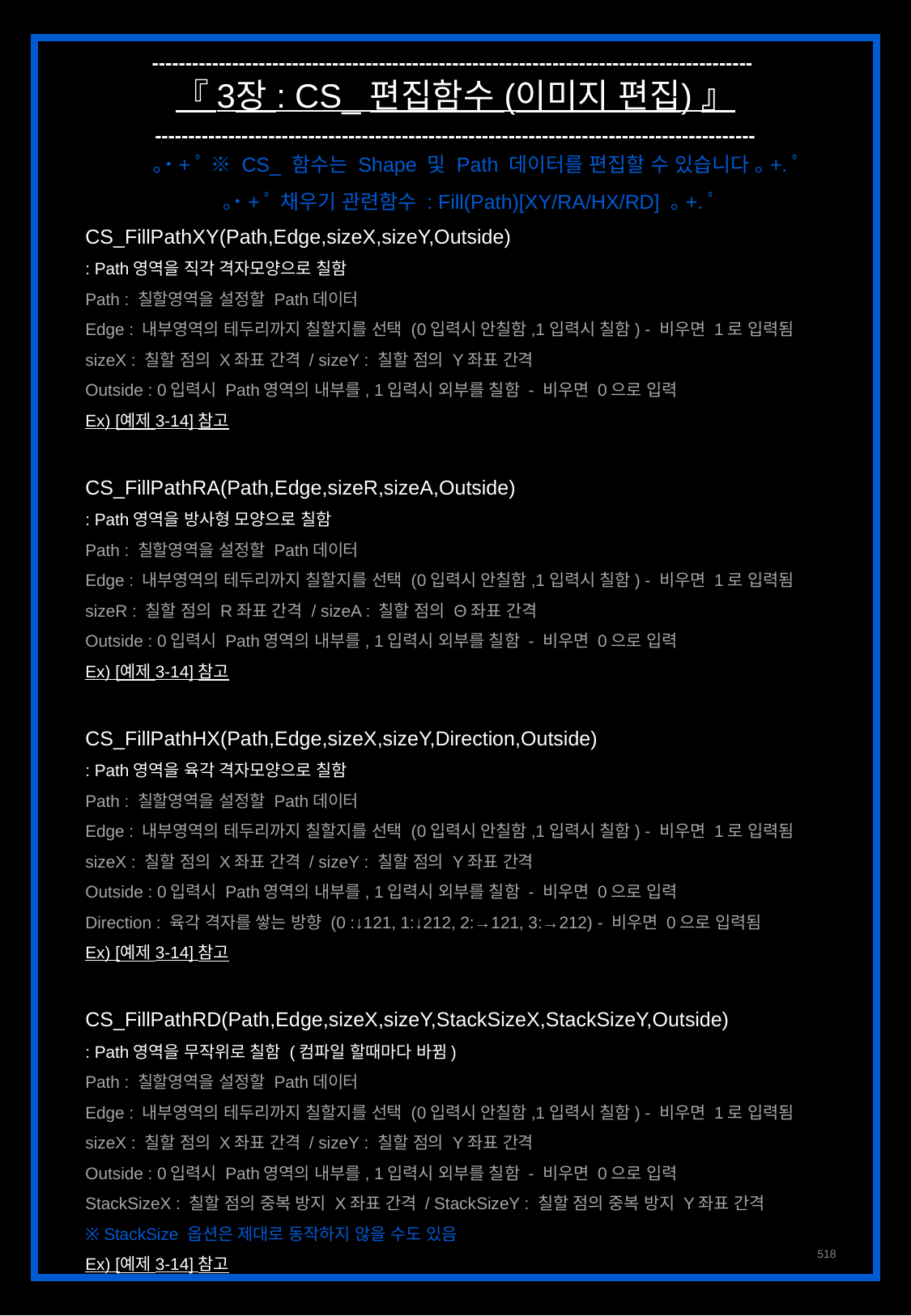

------------------------------------------------------------------------------------------
『 3장 : CS_ 편집함수 (이미지 편집) 』
------------------------------------------------------------------------------------------
｡˙+ﾟ ※ CS_ 함수는 Shape 및 Path 데이터를 편집할 수 있습니다 ｡+.ﾟ
｡˙+ﾟ 채우기 관련함수 : Fill(Path)[XY/RA/HX/RD] ｡+.ﾟ
CS_FillPathXY(Path,Edge,sizeX,sizeY,Outside)
: Path영역을 직각 격자모양으로 칠함
Path : 칠할영역을 설정할 Path데이터
Edge : 내부영역의 테두리까지 칠할지를 선택 (0입력시 안칠함,1입력시 칠함) - 비우면 1로 입력됨
sizeX : 칠할 점의 X좌표 간격 / sizeY : 칠할 점의 Y좌표 간격
Outside : 0입력시 Path영역의 내부를, 1입력시 외부를 칠함 - 비우면 0으로 입력
Ex) [예제 3-14] 참고

CS_FillPathRA(Path,Edge,sizeR,sizeA,Outside)
: Path영역을 방사형 모양으로 칠함
Path : 칠할영역을 설정할 Path데이터
Edge : 내부영역의 테두리까지 칠할지를 선택 (0입력시 안칠함,1입력시 칠함) - 비우면 1로 입력됨
sizeR : 칠할 점의 R좌표 간격 / sizeA : 칠할 점의 Θ좌표 간격
Outside : 0입력시 Path영역의 내부를, 1입력시 외부를 칠함 - 비우면 0으로 입력
Ex) [예제 3-14] 참고

CS_FillPathHX(Path,Edge,sizeX,sizeY,Direction,Outside)
: Path영역을 육각 격자모양으로 칠함
Path : 칠할영역을 설정할 Path데이터
Edge : 내부영역의 테두리까지 칠할지를 선택 (0입력시 안칠함,1입력시 칠함) - 비우면 1로 입력됨
sizeX : 칠할 점의 X좌표 간격 / sizeY : 칠할 점의 Y좌표 간격
Outside : 0입력시 Path영역의 내부를, 1입력시 외부를 칠함 - 비우면 0으로 입력
Direction : 육각 격자를 쌓는 방향 (0 :↓121, 1:↓212, 2:→121, 3:→212) - 비우면 0으로 입력됨
Ex) [예제 3-14] 참고

CS_FillPathRD(Path,Edge,sizeX,sizeY,StackSizeX,StackSizeY,Outside)
: Path영역을 무작위로 칠함 (컴파일 할때마다 바뀜)
Path : 칠할영역을 설정할 Path데이터
Edge : 내부영역의 테두리까지 칠할지를 선택 (0입력시 안칠함,1입력시 칠함) - 비우면 1로 입력됨
sizeX : 칠할 점의 X좌표 간격 / sizeY : 칠할 점의 Y좌표 간격
Outside : 0입력시 Path영역의 내부를, 1입력시 외부를 칠함 - 비우면 0으로 입력
StackSizeX : 칠할 점의 중복 방지 X좌표 간격 / StackSizeY : 칠할 점의 중복 방지 Y좌표 간격
※ StackSize 옵션은 제대로 동작하지 않을 수도 있음
Ex) [예제 3-14] 참고
518